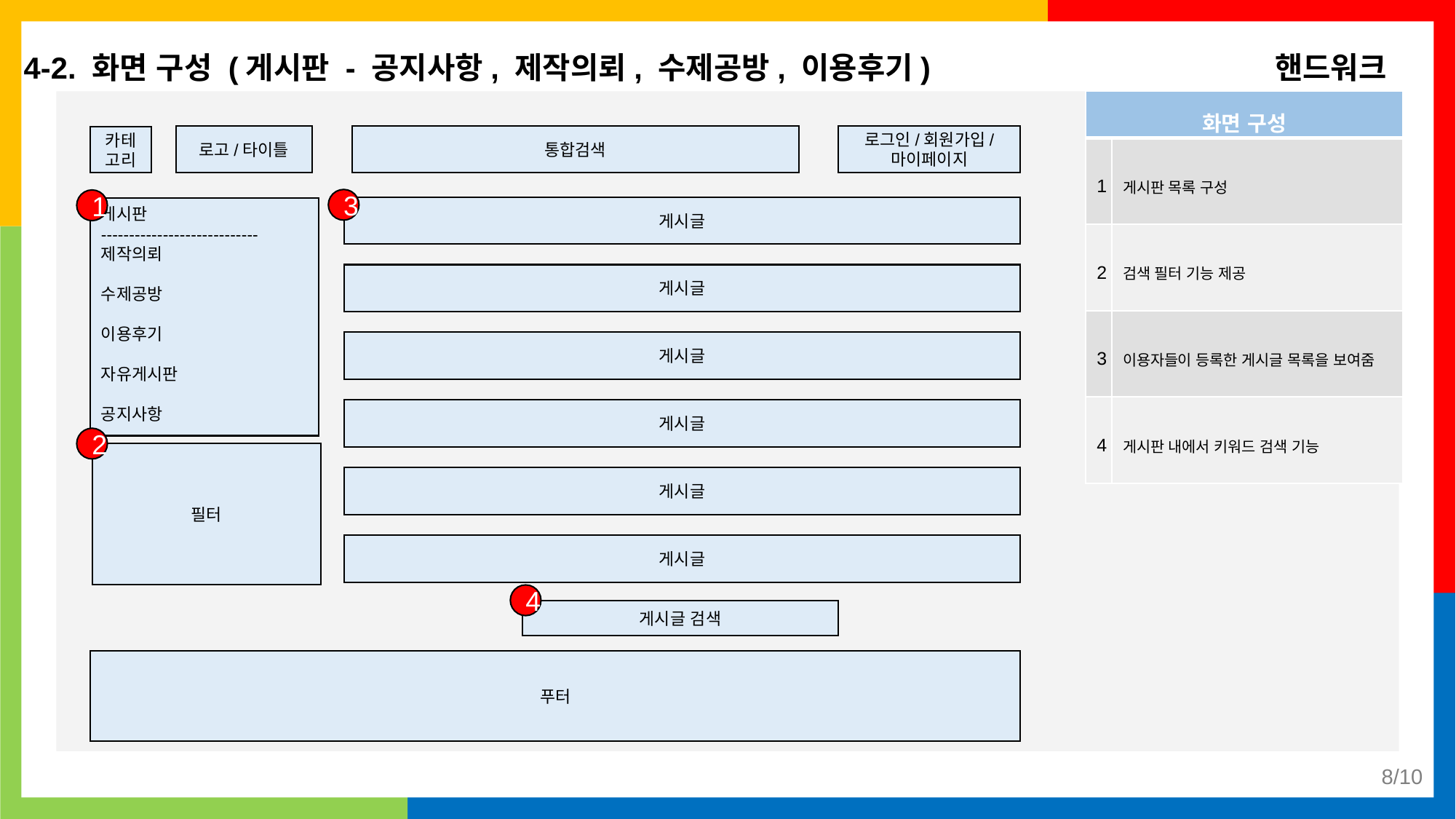

4-2. 화면 구성 (게시판 - 공지사항, 제작의뢰, 수제공방, 이용후기)
핸드워크
ㅋ
| 화면 구성 |  |
| --- | --- |
| 1 | 게시판 목록 구성 |
| 2 | 검색 필터 기능 제공 |
| 3 | 이용자들이 등록한 게시글 목록을 보여줌 |
| 4 | 게시판 내에서 키워드 검색 기능 |
로고/타이틀
통합검색
로그인/회원가입/
마이페이지
카테고리
3
1
게시글
게시판
----------------------------
제작의뢰

수제공방

이용후기

자유게시판

공지사항

게시글
게시글
게시글
2
필터
게시글
게시글
4
게시글 검색
푸터